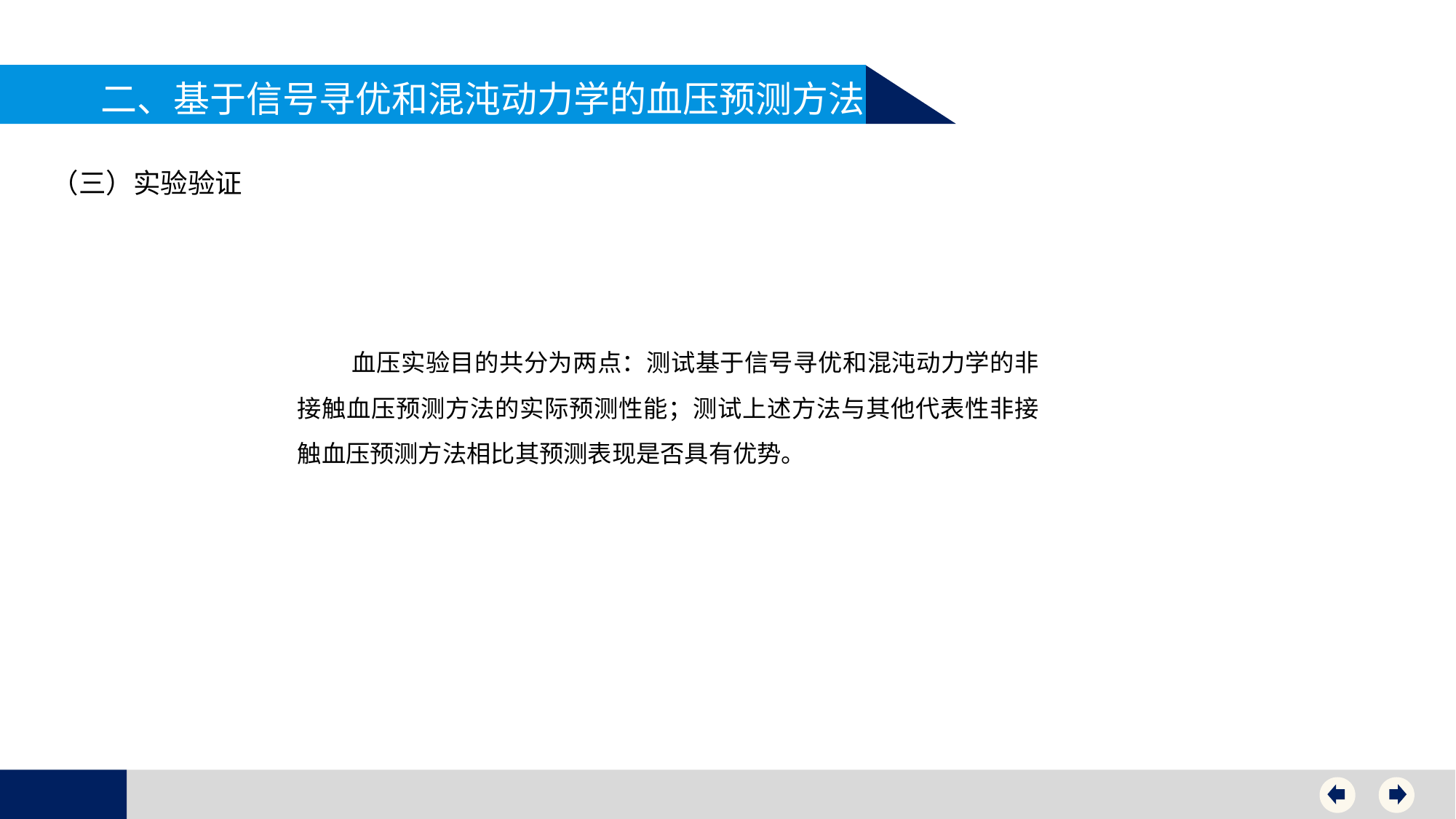

二、基于信号寻优和混沌动力学的血压预测方法
（三）实验验证
血压实验目的共分为两点：测试基于信号寻优和混沌动力学的非接触血压预测方法的实际预测性能；测试上述方法与其他代表性非接触血压预测方法相比其预测表现是否具有优势。